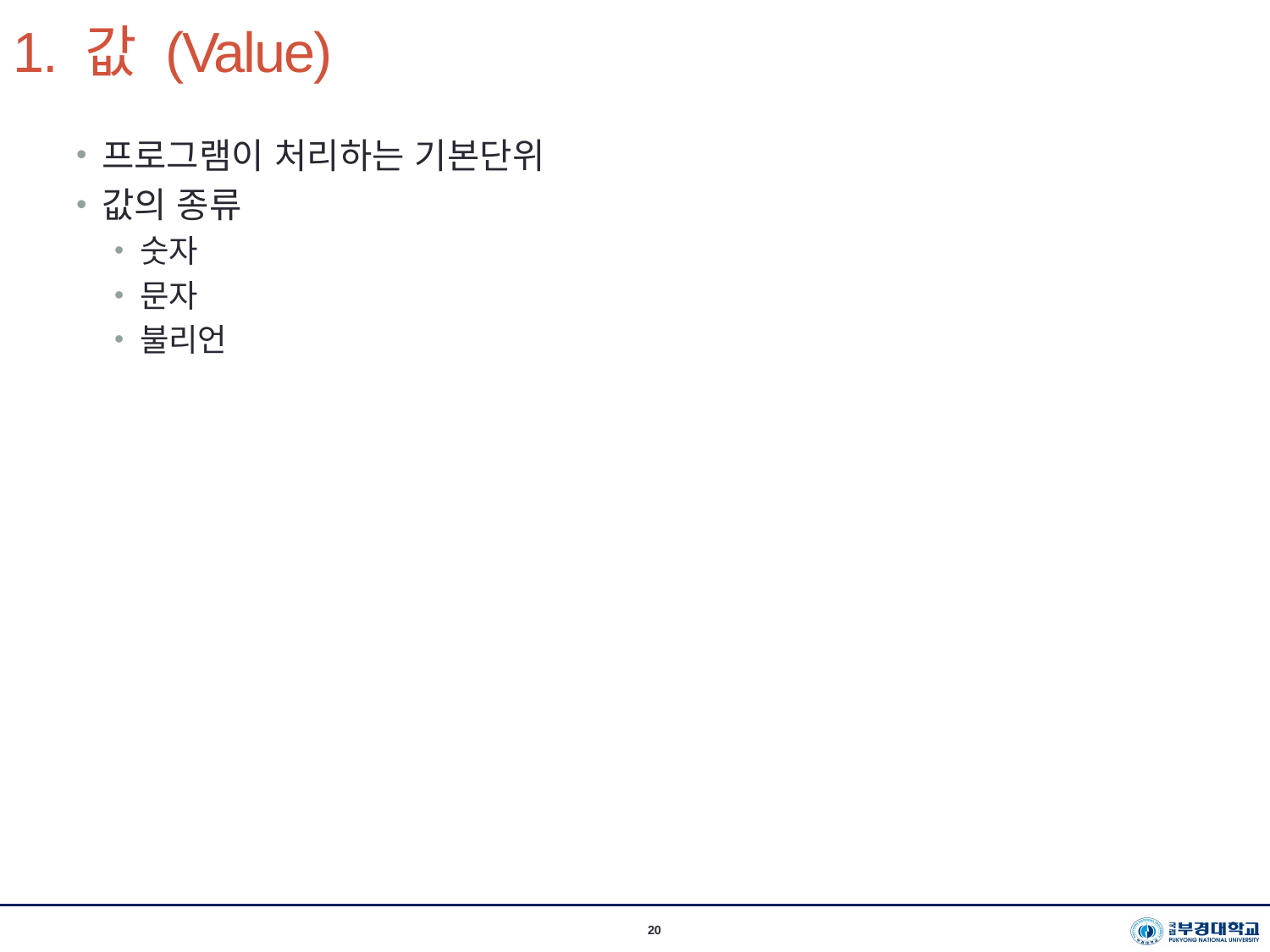

# 1. 값 (Value)
시스템경영공학부 이지환 교수(2021-1학기)
20
프로그램이 처리하는 기본단위
값의 종류
숫자
문자
불리언